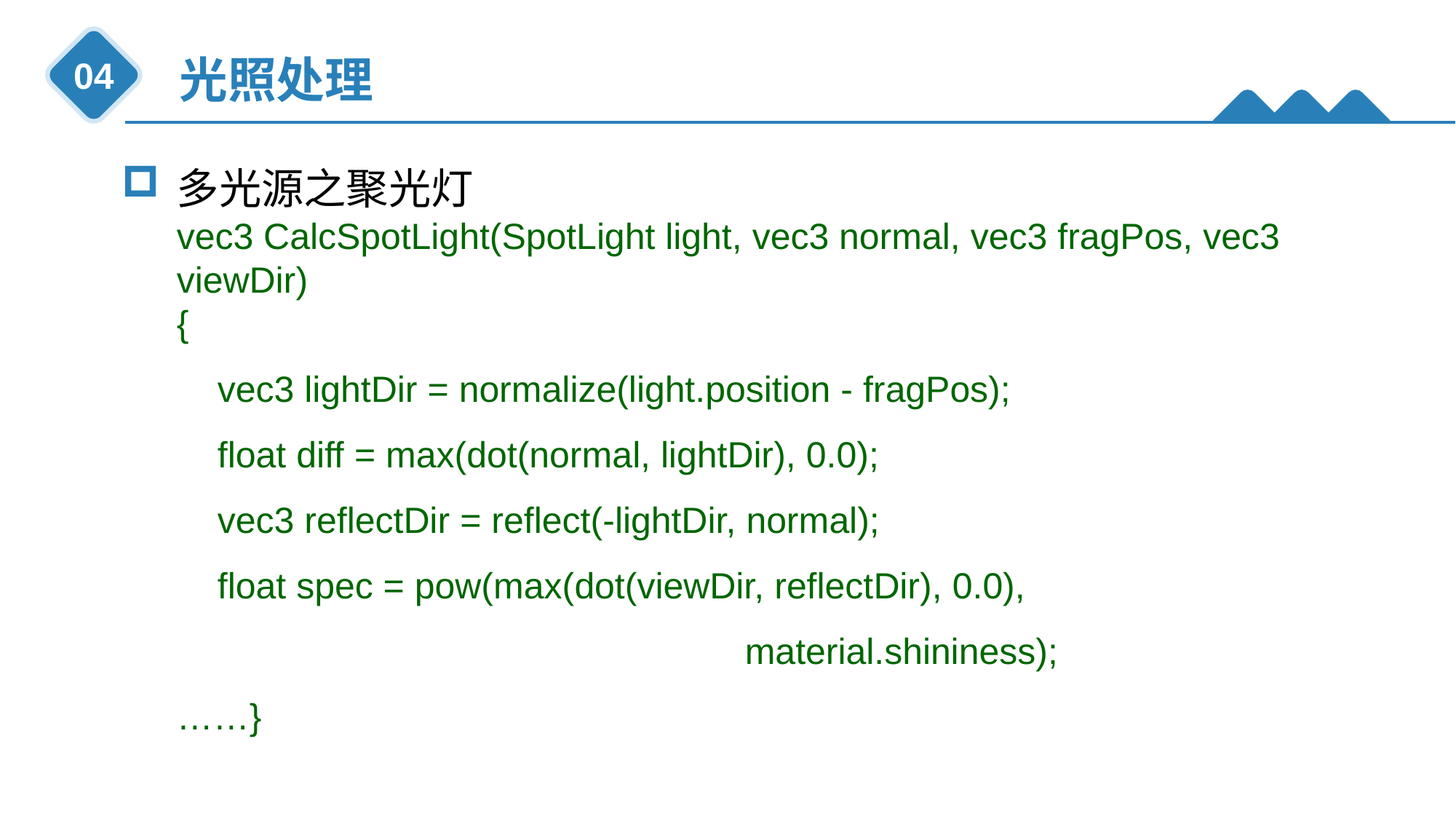

光照处理
04

多光源之聚光灯
vec3 CalcSpotLight(SpotLight light, vec3 normal, vec3 fragPos, vec3 viewDir)
{
    vec3 lightDir = normalize(light.position - fragPos);
    float diff = max(dot(normal, lightDir), 0.0);
    vec3 reflectDir = reflect(-lightDir, normal);
    float spec = pow(max(dot(viewDir, reflectDir), 0.0),
                                                        material.shininess);
……}